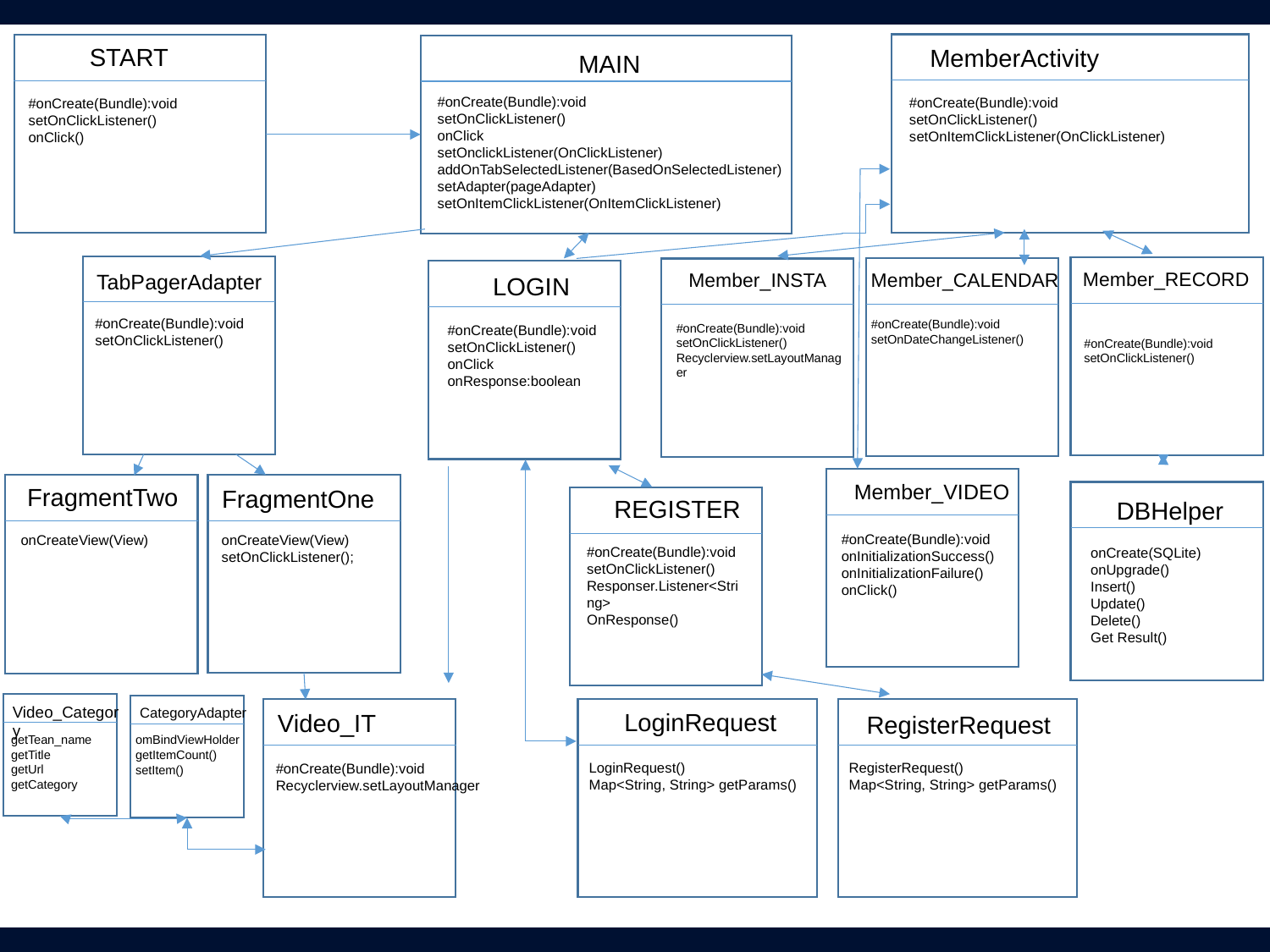

프로그램 설계도

MemberActivity
#onCreate(Bundle):void
setOnClickListener()
setOnItemClickListener(OnClickListener)

START
#onCreate(Bundle):void
setOnClickListener()
onClick()

 MAIN
#onCreate(Bundle):void
setOnClickListener()
onClick
setOnclickListener(OnClickListener)
addOnTabSelectedListener(BasedOnSelectedListener)
setAdapter(pageAdapter)
setOnItemClickListener(OnItemClickListener)

 TabPagerAdapter

 Member_RECORD
#onCreate(Bundle):void
setOnClickListener()

 Member_CALENDAR
#onCreate(Bundle):void
setOnDateChangeListener()

 Member_INSTA
#onCreate(Bundle):void
setOnClickListener()
Recyclerview.setLayoutManager

 LOGIN
#onCreate(Bundle):void
setOnClickListener()
onClick
onResponse:boolean

#onCreate(Bundle):void
setOnClickListener()

 Member_VIDEO
#onCreate(Bundle):void
onInitializationSuccess()
onInitializationFailure()
onClick()

 FragmentOne

FragmentTwo

 DBHelper
onCreate(SQLite)
onUpgrade()
Insert()
Update()
Delete()
Get Result()

 REGISTER
#onCreate(Bundle):void
setOnClickListener()
Responser.Listener<String>
OnResponse()

onCreateView(View)
setOnClickListener();

onCreateView(View)

Video_Category

CategoryAdapter

 Video_IT

 RegisterRequest
RegisterRequest()
Map<String, String> getParams()

 LoginRequest
LoginRequest()
Map<String, String> getParams()
getTean_name
getTitle
getUrl
getCategory
omBindViewHolder
getItemCount()
setItem()

#onCreate(Bundle):void
Recyclerview.setLayoutManager